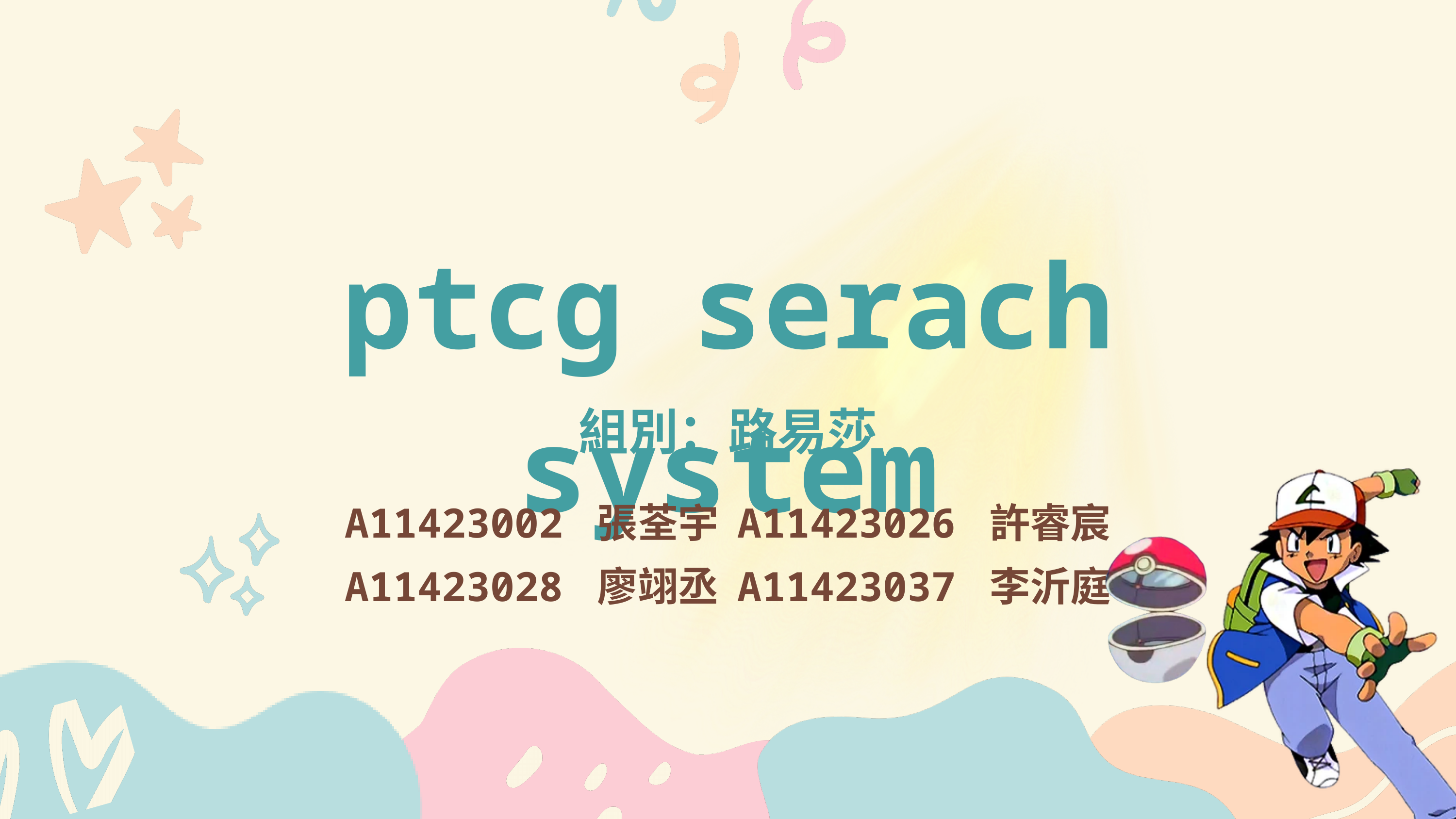

ptcg serach system
組別：路易莎

A11423002 張荃宇 A11423026 許睿宸 A11423028 廖翊丞 A11423037 李沂庭